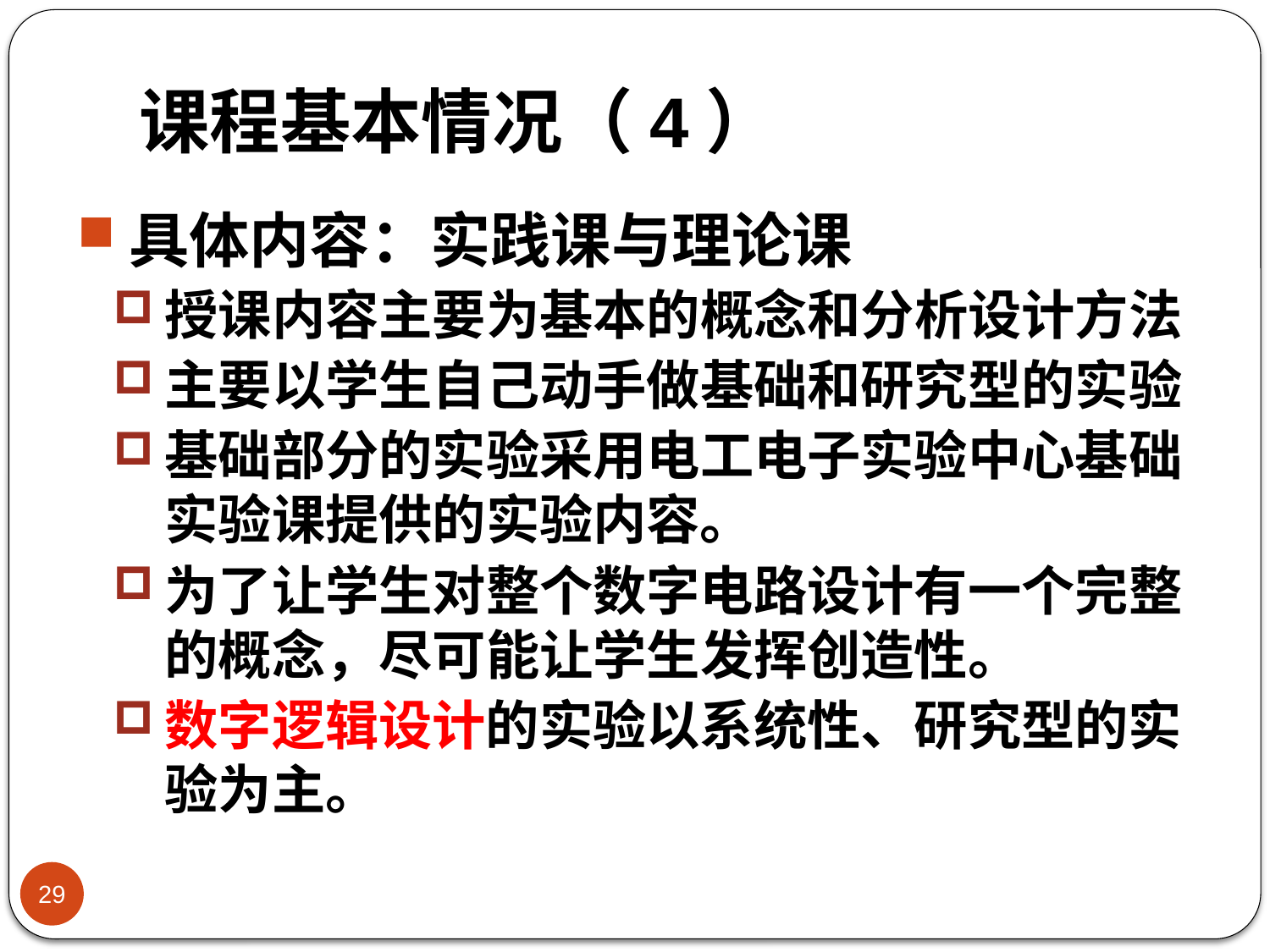

# 课程基本情况（4）
具体内容：实践课与理论课
授课内容主要为基本的概念和分析设计方法
主要以学生自己动手做基础和研究型的实验
基础部分的实验采用电工电子实验中心基础实验课提供的实验内容。
为了让学生对整个数字电路设计有一个完整的概念，尽可能让学生发挥创造性。
数字逻辑设计的实验以系统性、研究型的实验为主。
29